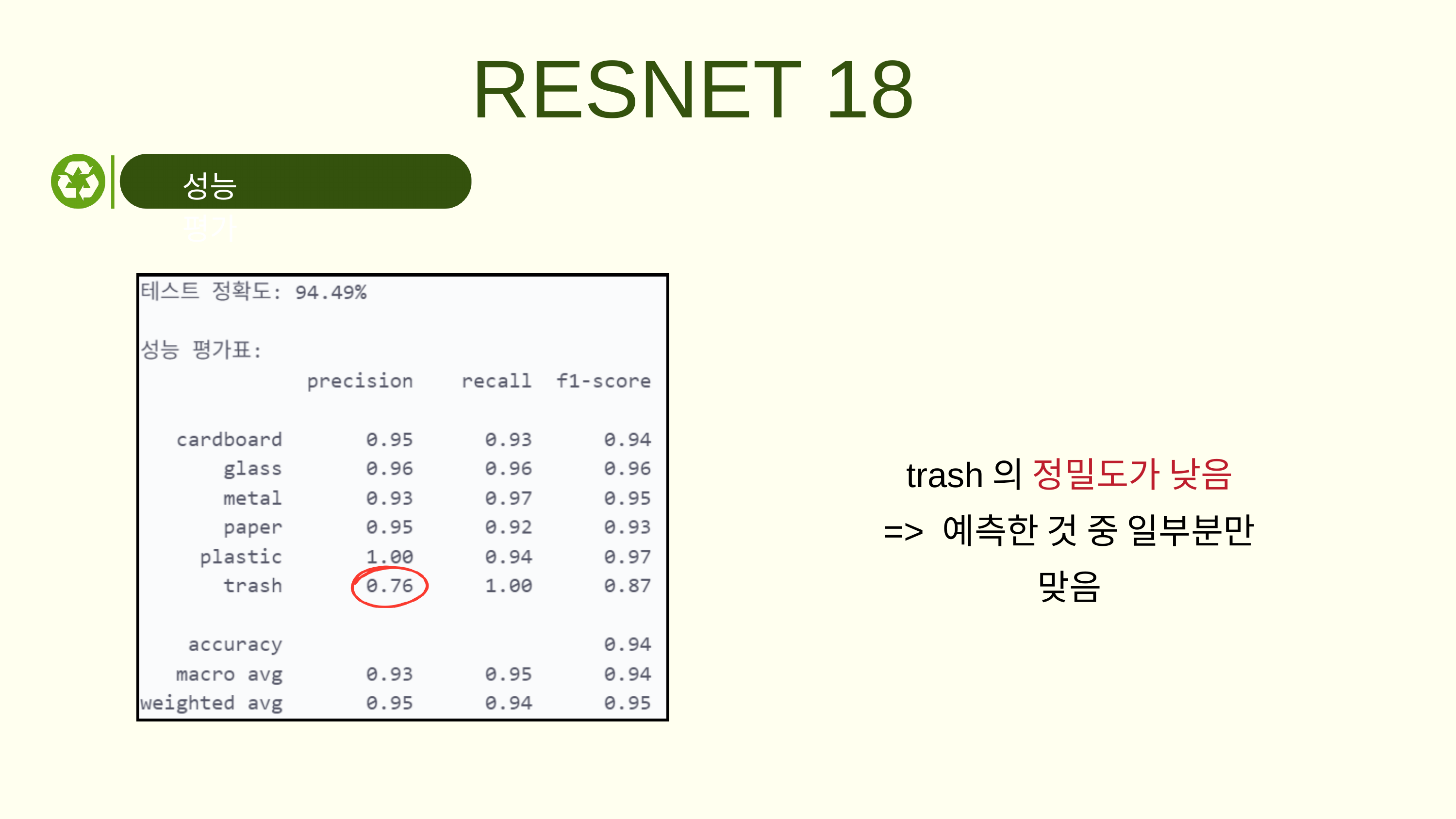

RESNET 18

성능 평가

trash의 정밀도가 낮음
=> 예측한 것 중 일부분만 맞음